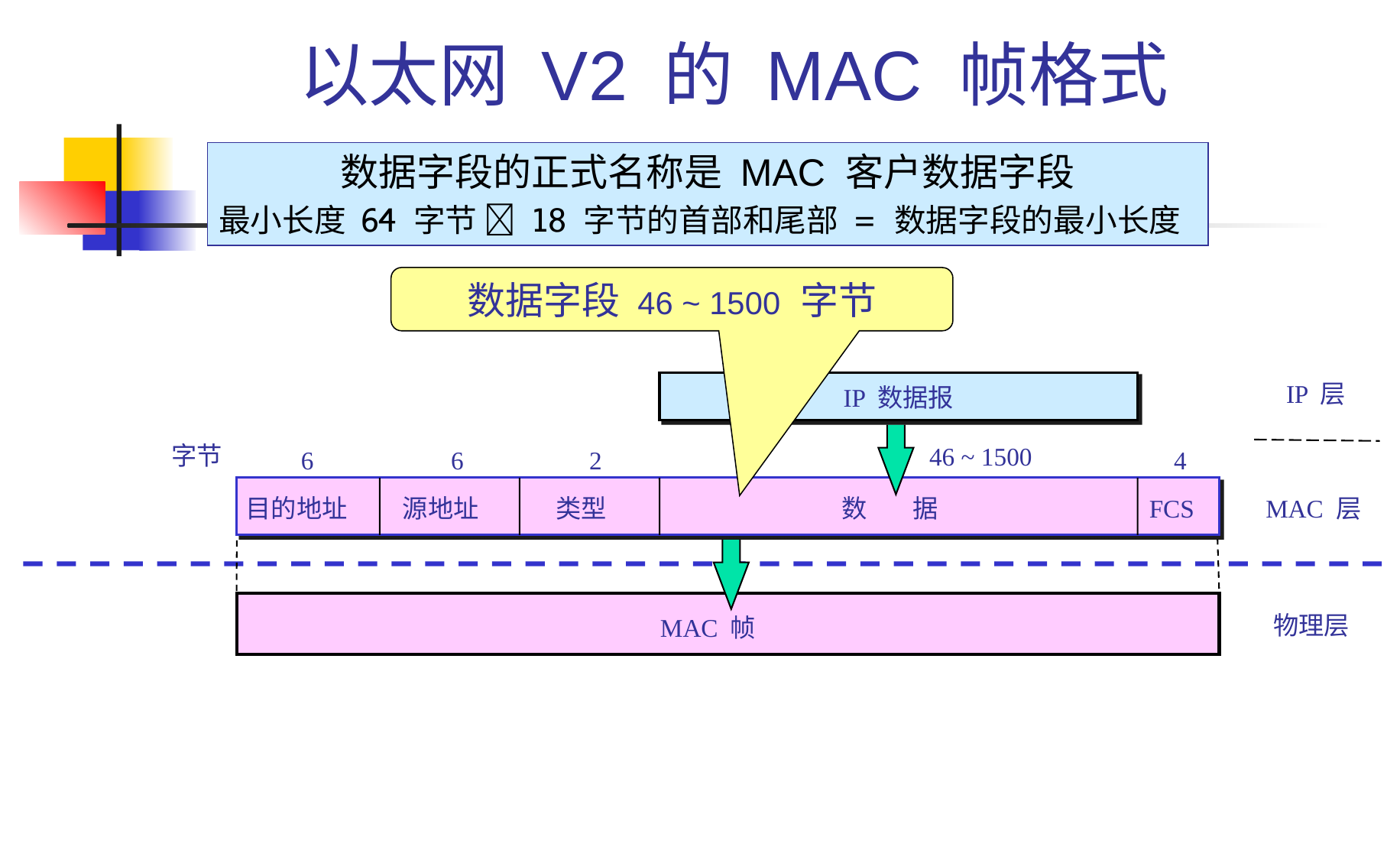

# 以太网 V2 的 MAC 帧格式
数据字段的正式名称是 MAC 客户数据字段
最小长度 64 字节 − 18 字节的首部和尾部 = 数据字段的最小长度
数据字段 46 ~ 1500 字节
IP 数据报

IP 层
字节
46 ~ 1500
6
6
2
4

目的地址
源地址
类型
数        据
FCS

MAC 层

物理层
MAC 帧